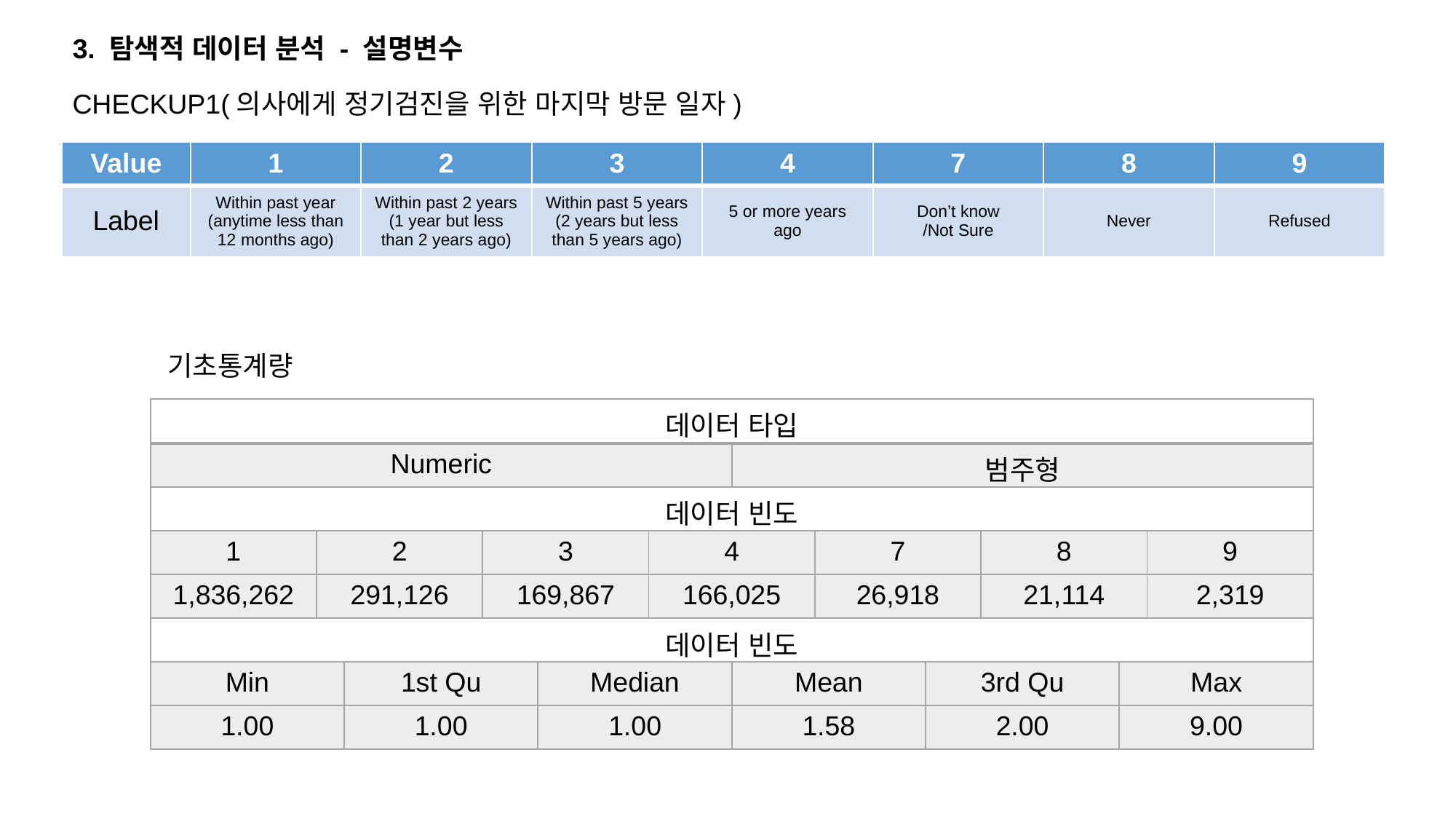

3. 탐색적 데이터 분석 - 설명변수
CHECKUP1(의사에게 정기검진을 위한 마지막 방문 일자)
| Value | 1 | 2 | 3 | 4 | 7 | 8 | 9 |
| --- | --- | --- | --- | --- | --- | --- | --- |
| Label | Within past year (anytime less than 12 months ago) | Within past 2 years (1 year but less than 2 years ago) | Within past 5 years (2 years but less than 5 years ago) | 5 or more years ago | Don’t know /Not Sure | Never | Refused |
기초통계량
| 데이터 타입 |  |  |  |  |  |  |  |  |  |  |  |
| --- | --- | --- | --- | --- | --- | --- | --- | --- | --- | --- | --- |
| Numeric |  |  |  |  |  | 범주형 |  |  |  |  |  |
| 데이터 빈도 |  |  |  |  |  |  |  |  |  |  |  |
| 1 | 2 |  | 3 |  | 4 |  | 7 |  | 8 |  | 9 |
| 1,836,262 | 291,126 |  | 169,867 |  | 166,025 |  | 26,918 |  | 21,114 |  | 2,319 |
| 데이터 빈도 |  |  |  |  |  |  |  |  |  |  |  |
| Min |  | 1st Qu |  | Median |  | Mean |  | 3rd Qu |  | Max |  |
| 1.00 |  | 1.00 |  | 1.00 |  | 1.58 |  | 2.00 |  | 9.00 |  |